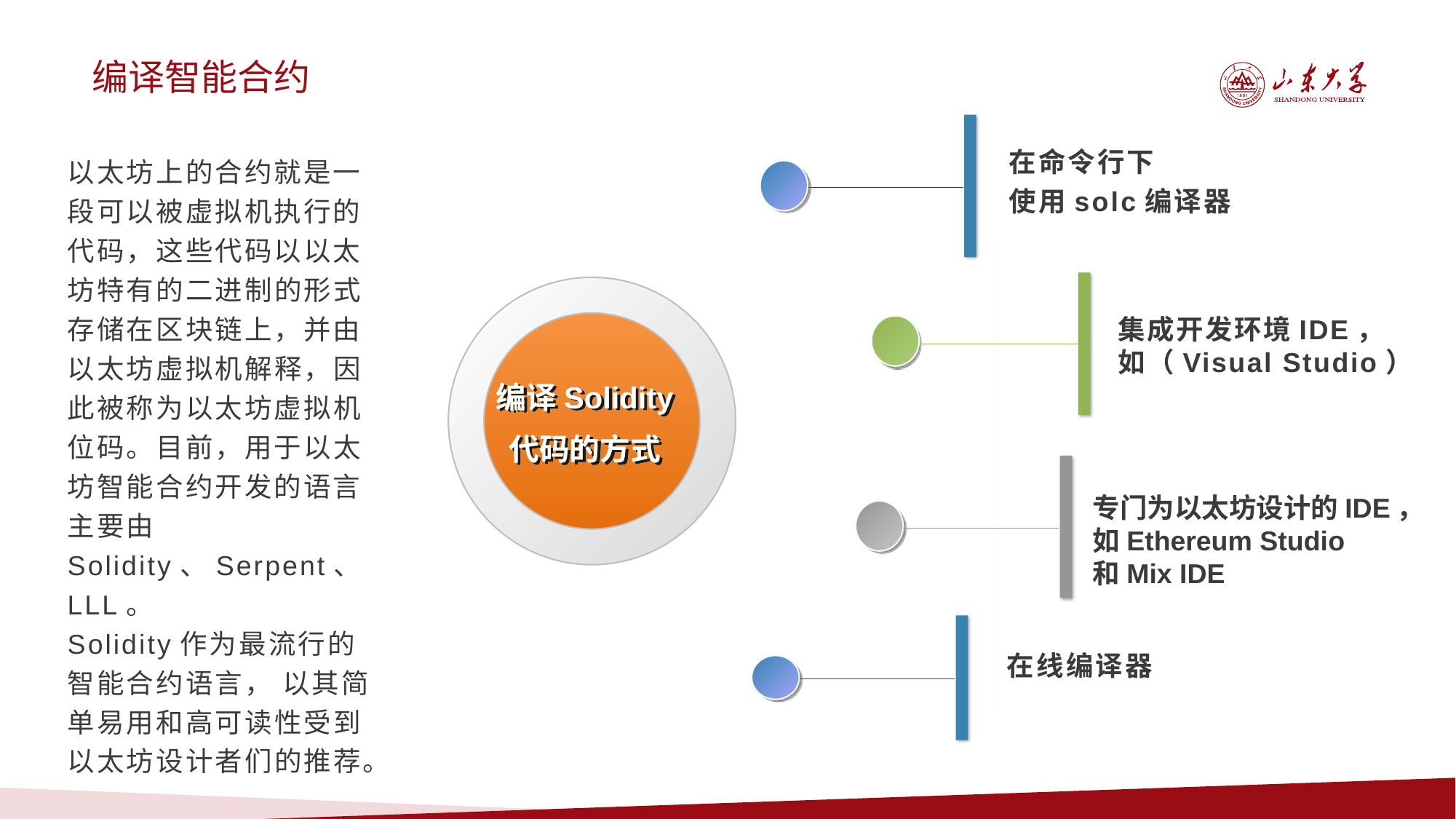

编译智能合约

在命令行下
使用solc编译器

以太坊上的合约就是一段可以被虚拟机执行的代码，这些代码以以太坊特有的二进制的形式存储在区块链上，并由以太坊虚拟机解释，因此被称为以太坊虚拟机位码。目前，用于以太坊智能合约开发的语言主要由Solidity、Serpent、LLL。
Solidity作为最流行的智能合约语言， 以其简单易用和高可读性受到以太坊设计者们的推荐。

集成开发环境IDE，
如（Visual Studio）

编译Solidity
代码的方式

专门为以太坊设计的IDE，
如Ethereum Studio
和Mix IDE

在线编译器